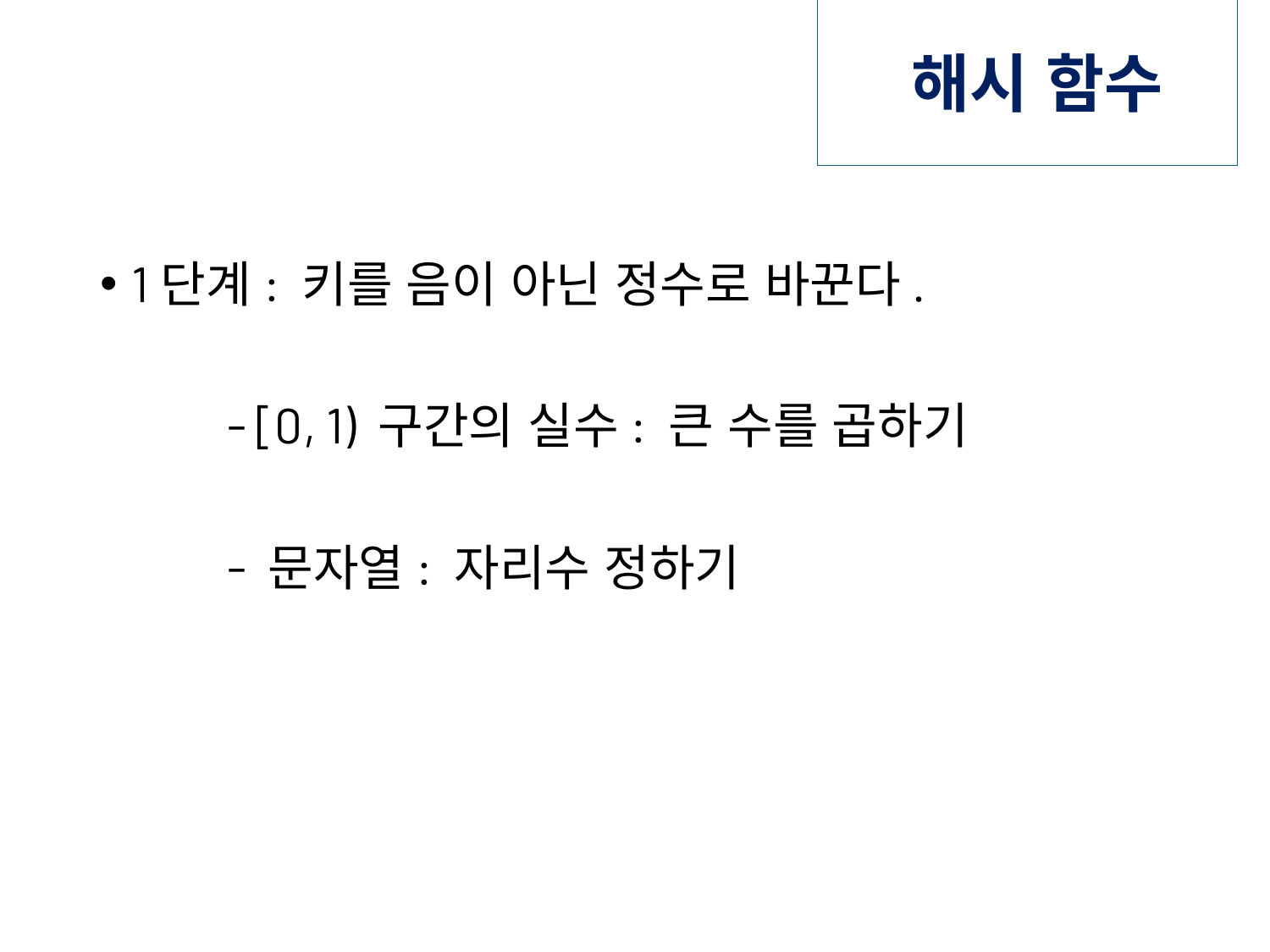

# 해시 함수
1단계: 키를 음이 아닌 정수로 바꾼다.

	- [0, 1) 구간의 실수: 큰 수를 곱하기

	- 문자열: 자리수 정하기